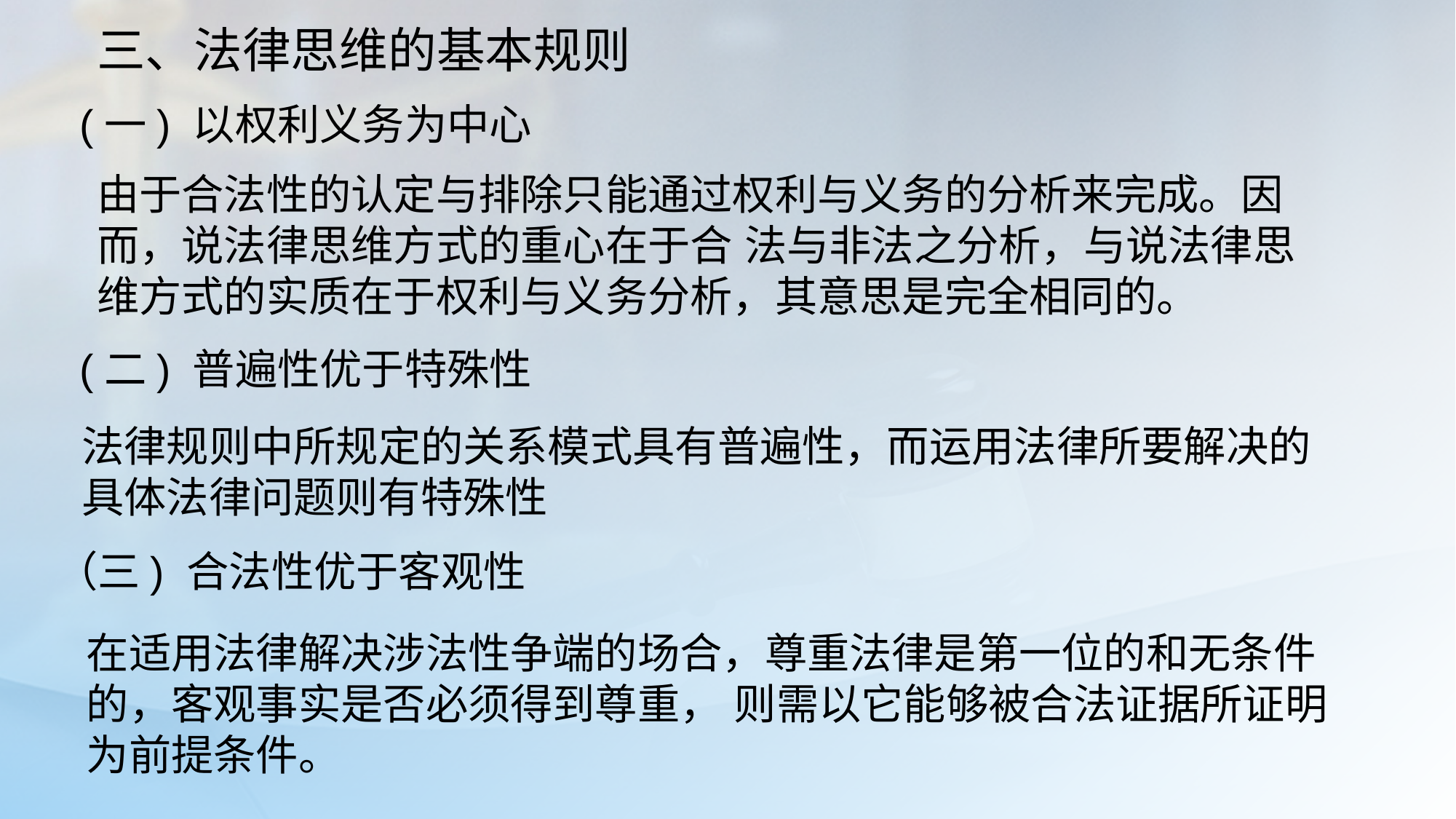

三、法律思维的基本规则
(一) 以权利义务为中心
由于合法性的认定与排除只能通过权利与义务的分析来完成。因而，说法律思维方式的重心在于合 法与非法之分析，与说法律思维方式的实质在于权利与义务分析，其意思是完全相同的。
(二) 普遍性优于特殊性
法律规则中所规定的关系模式具有普遍性，而运用法律所要解决的具体法律问题则有特殊性
（三) 合法性优于客观性
在适用法律解决涉法性争端的场合，尊重法律是第一位的和无条件的，客观事实是否必须得到尊重， 则需以它能够被合法证据所证明为前提条件。